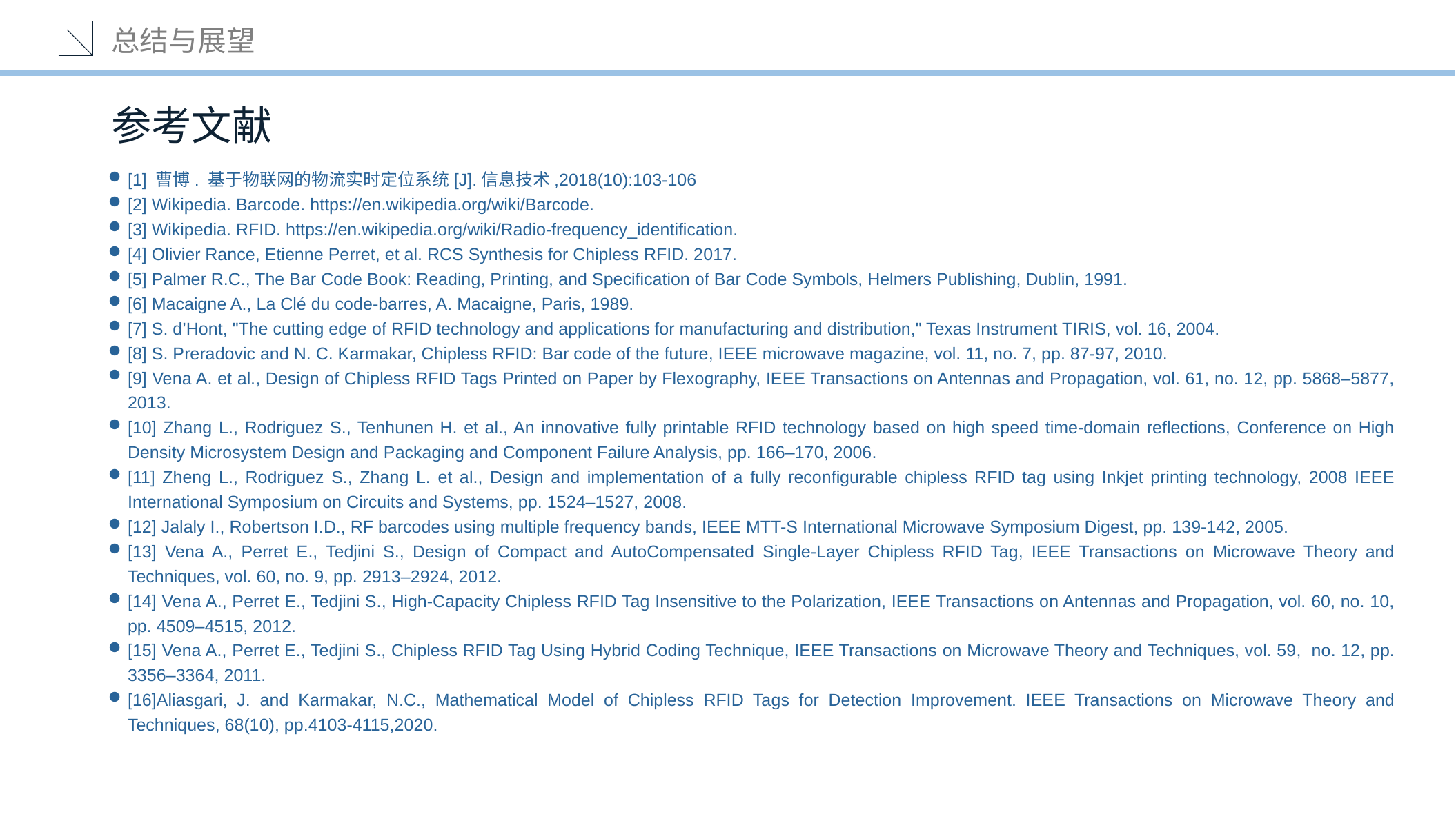

总结与展望
参考文献
[1] 曹博. 基于物联网的物流实时定位系统[J].信息技术,2018(10):103-106
[2] Wikipedia. Barcode. https://en.wikipedia.org/wiki/Barcode.
[3] Wikipedia. RFID. https://en.wikipedia.org/wiki/Radio-frequency_identification.
[4] Olivier Rance, Etienne Perret, et al. RCS Synthesis for Chipless RFID. 2017.
[5] Palmer R.C., The Bar Code Book: Reading, Printing, and Specification of Bar Code Symbols, Helmers Publishing, Dublin, 1991.
[6] Macaigne A., La Clé du code-barres, A. Macaigne, Paris, 1989.
[7] S. d’Hont, "The cutting edge of RFID technology and applications for manufacturing and distribution," Texas Instrument TIRIS, vol. 16, 2004.
[8] S. Preradovic and N. C. Karmakar, Chipless RFID: Bar code of the future, IEEE microwave magazine, vol. 11, no. 7, pp. 87-97, 2010.
[9] Vena A. et al., Design of Chipless RFID Tags Printed on Paper by Flexography, IEEE Transactions on Antennas and Propagation, vol. 61, no. 12, pp. 5868–5877, 2013.
[10] Zhang L., Rodriguez S., Tenhunen H. et al., An innovative fully printable RFID technology based on high speed time-domain reflections, Conference on High Density Microsystem Design and Packaging and Component Failure Analysis, pp. 166–170, 2006.
[11] Zheng L., Rodriguez S., Zhang L. et al., Design and implementation of a fully reconfigurable chipless RFID tag using Inkjet printing technology, 2008 IEEE International Symposium on Circuits and Systems, pp. 1524–1527, 2008.
[12] Jalaly I., Robertson I.D., RF barcodes using multiple frequency bands, IEEE MTT-S International Microwave Symposium Digest, pp. 139-142, 2005.
[13] Vena A., Perret E., Tedjini S., Design of Compact and AutoCompensated Single-Layer Chipless RFID Tag, IEEE Transactions on Microwave Theory and Techniques, vol. 60, no. 9, pp. 2913–2924, 2012.
[14] Vena A., Perret E., Tedjini S., High-Capacity Chipless RFID Tag Insensitive to the Polarization, IEEE Transactions on Antennas and Propagation, vol. 60, no. 10, pp. 4509–4515, 2012.
[15] Vena A., Perret E., Tedjini S., Chipless RFID Tag Using Hybrid Coding Technique, IEEE Transactions on Microwave Theory and Techniques, vol. 59,  no. 12, pp. 3356–3364, 2011.
[16]Aliasgari, J. and Karmakar, N.C., Mathematical Model of Chipless RFID Tags for Detection Improvement. IEEE Transactions on Microwave Theory and Techniques, 68(10), pp.4103-4115,2020.